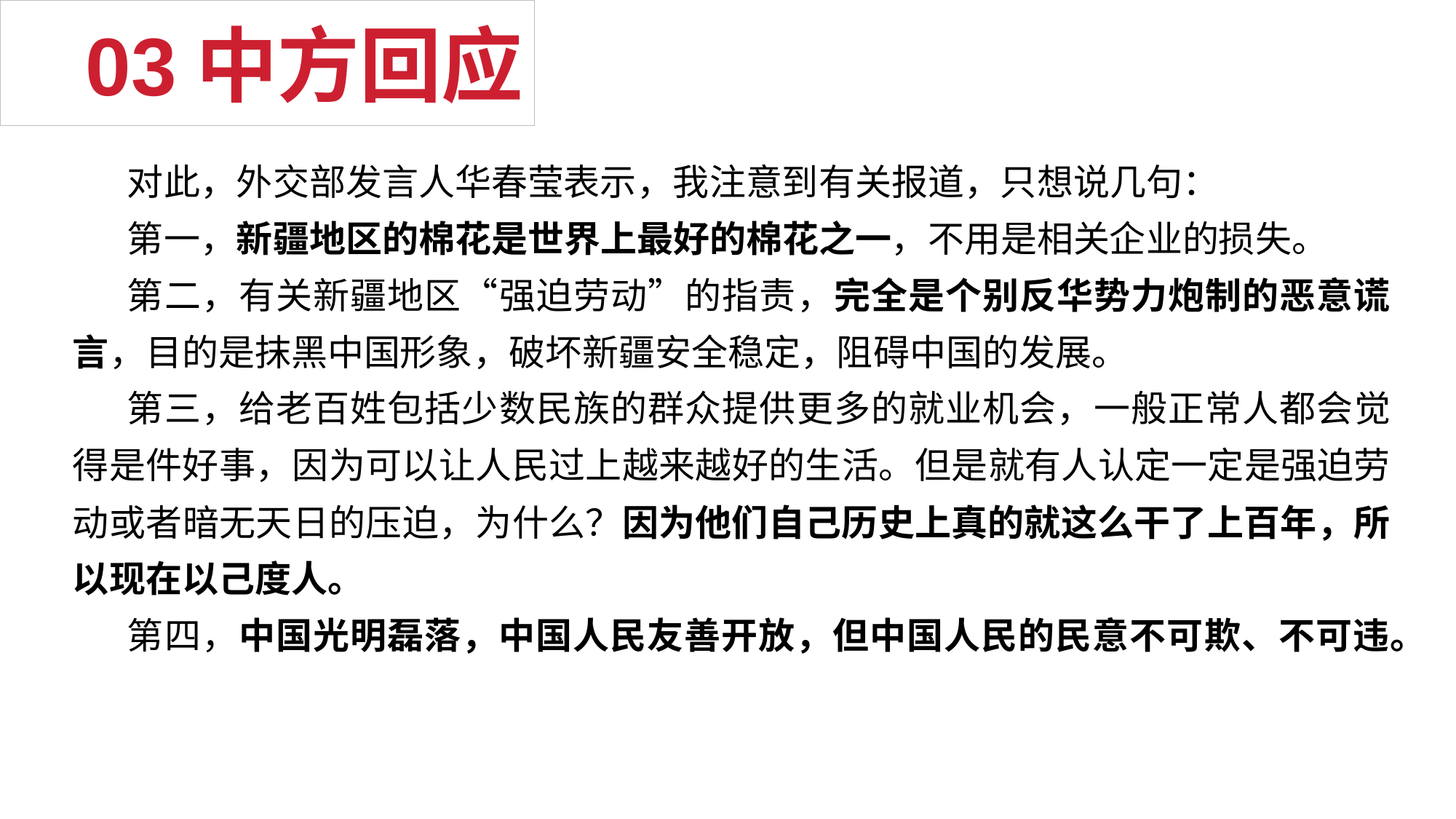

03中方回应
对此，外交部发言人华春莹表示，我注意到有关报道，只想说几句：
第一，新疆地区的棉花是世界上最好的棉花之一，不用是相关企业的损失。
第二，有关新疆地区“强迫劳动”的指责，完全是个别反华势力炮制的恶意谎言，目的是抹黑中国形象，破坏新疆安全稳定，阻碍中国的发展。
第三，给老百姓包括少数民族的群众提供更多的就业机会，一般正常人都会觉得是件好事，因为可以让人民过上越来越好的生活。但是就有人认定一定是强迫劳动或者暗无天日的压迫，为什么？因为他们自己历史上真的就这么干了上百年，所以现在以己度人。
第四，中国光明磊落，中国人民友善开放，但中国人民的民意不可欺、不可违。